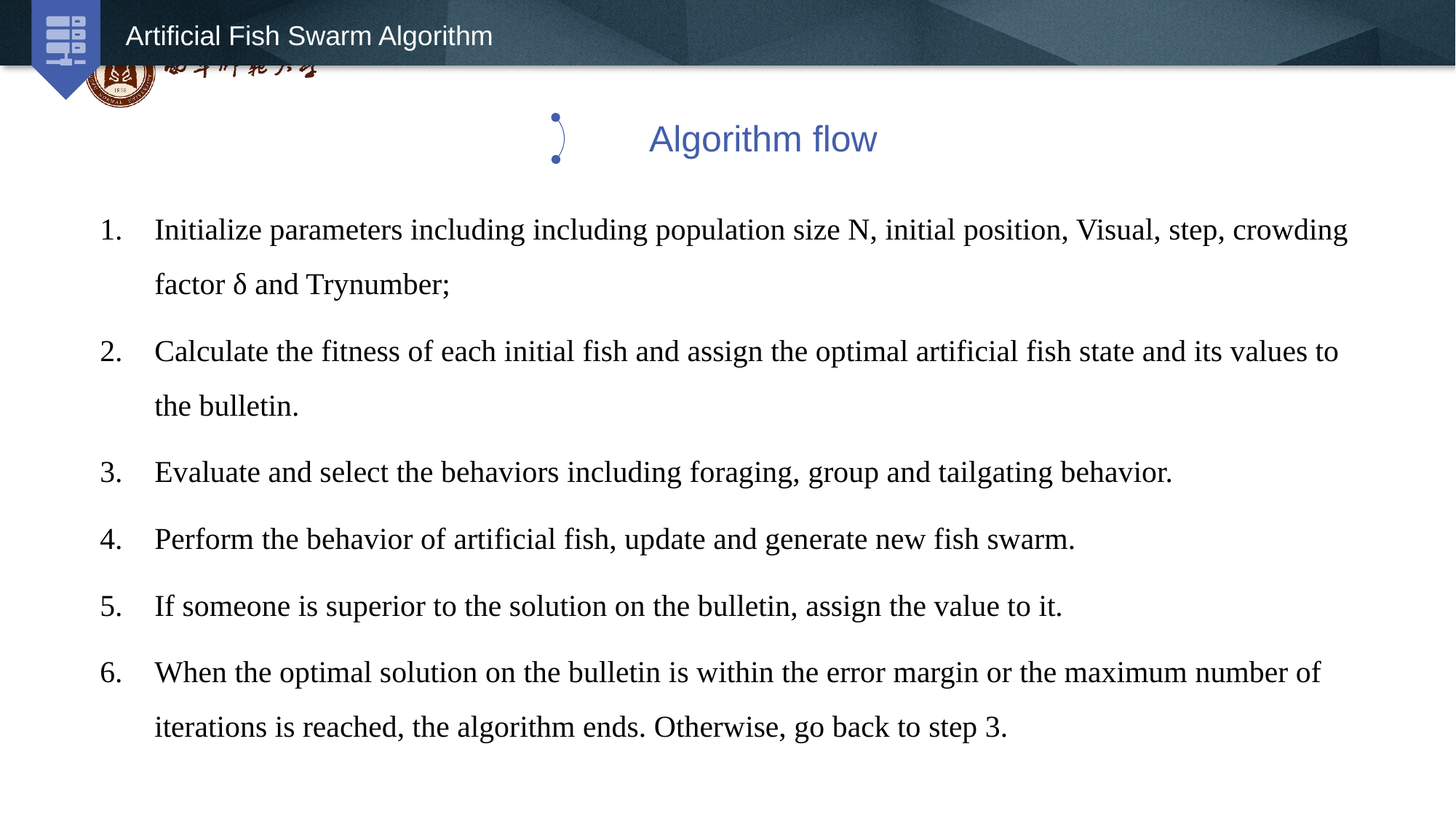

Artificial Fish Swarm Algorithm

Algorithm flow
Initialize parameters including including population size N, initial position, Visual, step, crowding factor δ and Trynumber;
Calculate the fitness of each initial fish and assign the optimal artificial fish state and its values to the bulletin.
Evaluate and select the behaviors including foraging, group and tailgating behavior.
Perform the behavior of artificial fish, update and generate new fish swarm.
If someone is superior to the solution on the bulletin, assign the value to it.
When the optimal solution on the bulletin is within the error margin or the maximum number of iterations is reached, the algorithm ends. Otherwise, go back to step 3.
延时符